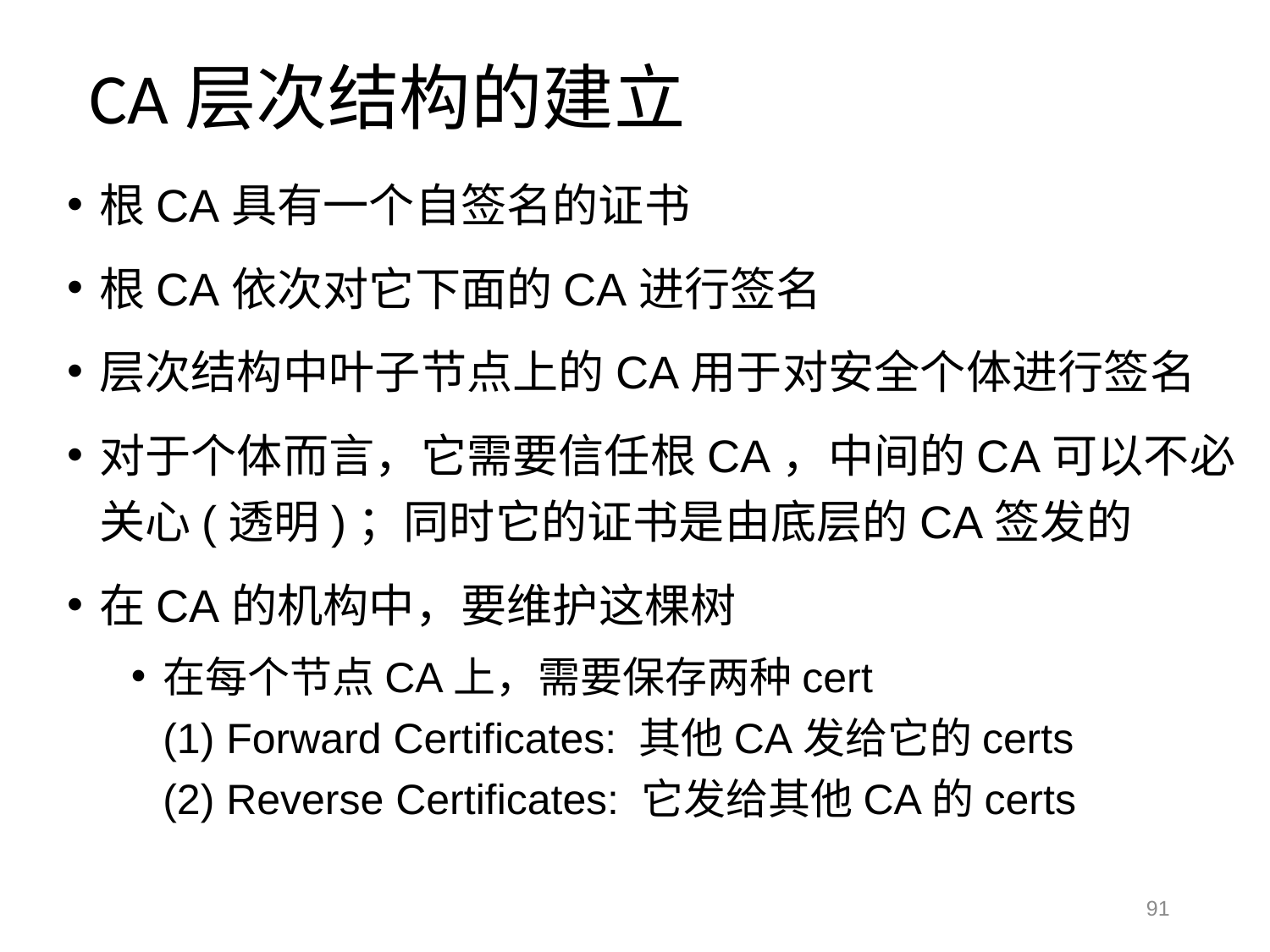

# CA层次结构的建立
根CA具有一个自签名的证书
根CA依次对它下面的CA进行签名
层次结构中叶子节点上的CA用于对安全个体进行签名
对于个体而言，它需要信任根CA，中间的CA可以不必关心(透明)；同时它的证书是由底层的CA签发的
在CA的机构中，要维护这棵树
在每个节点CA上，需要保存两种cert
(1) Forward Certificates: 其他CA发给它的certs
(2) Reverse Certificates: 它发给其他CA的certs
91